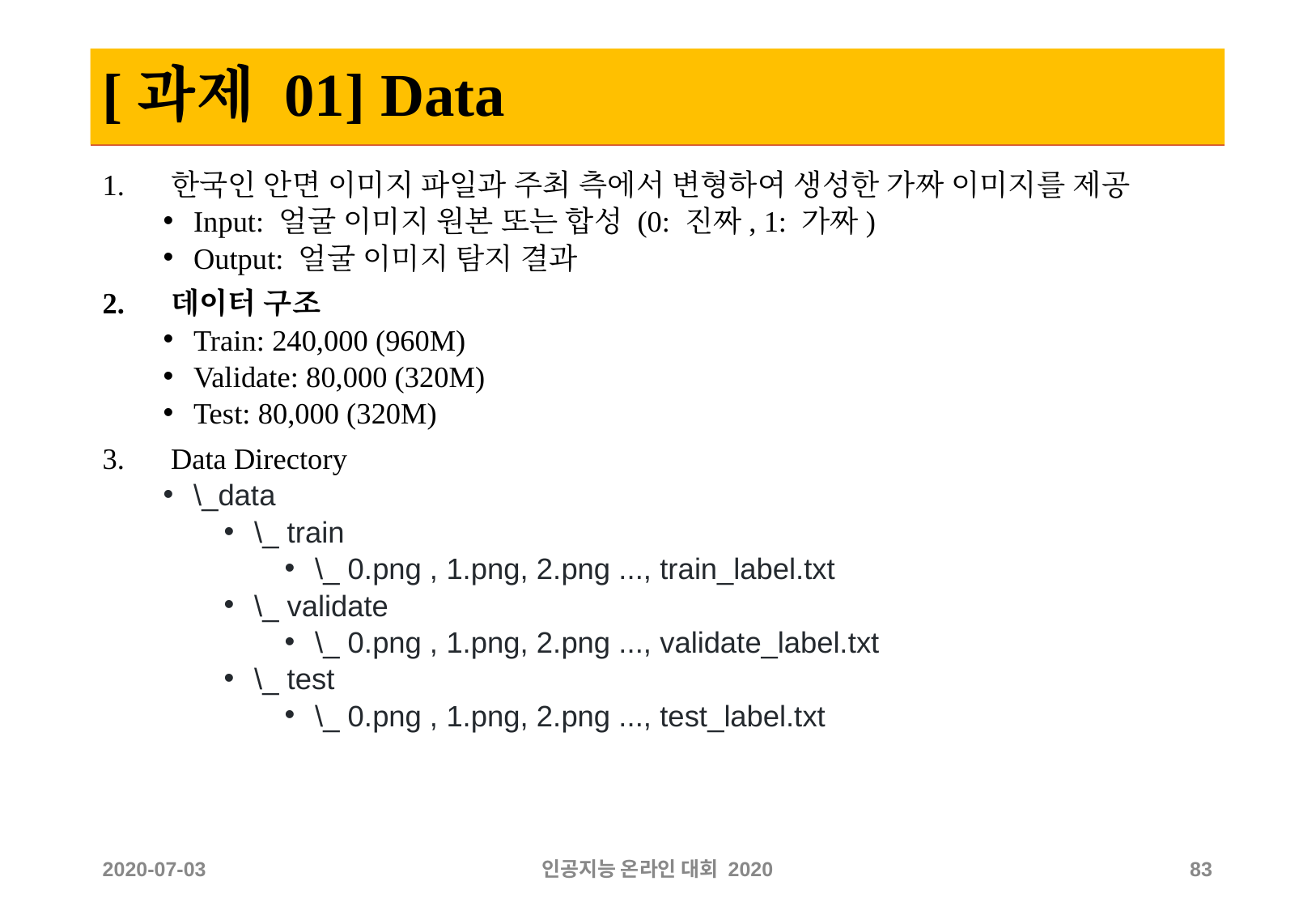

# [과제 01] Data
한국인 안면 이미지 파일과 주최 측에서 변형하여 생성한 가짜 이미지를 제공
Input: 얼굴 이미지 원본 또는 합성 (0: 진짜, 1: 가짜)
Output: 얼굴 이미지 탐지 결과
데이터 구조
Train: 240,000 (960M)
Validate: 80,000 (320M)
Test: 80,000 (320M)
Data Directory
\_data
\_ train
\_ 0.png , 1.png, 2.png ..., train_label.txt
\_ validate
\_ 0.png , 1.png, 2.png ..., validate_label.txt
\_ test
\_ 0.png , 1.png, 2.png ..., test_label.txt

2020-07-03
인공지능 온라인 대회 2020
83